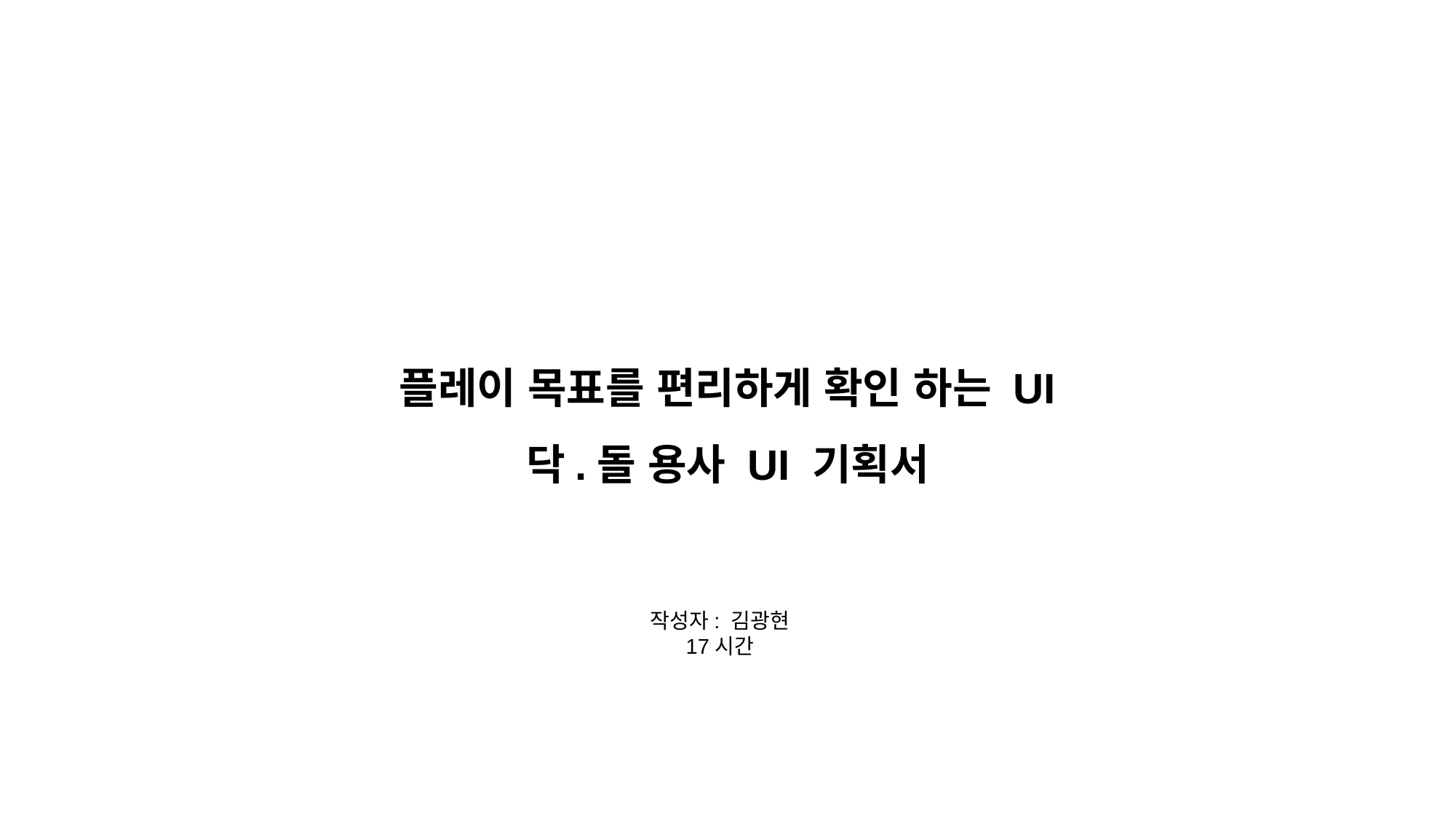

# 플레이 목표를 편리하게 확인 하는 UI 닥.돌 용사 UI 기획서
작성자: 김광현
17시간